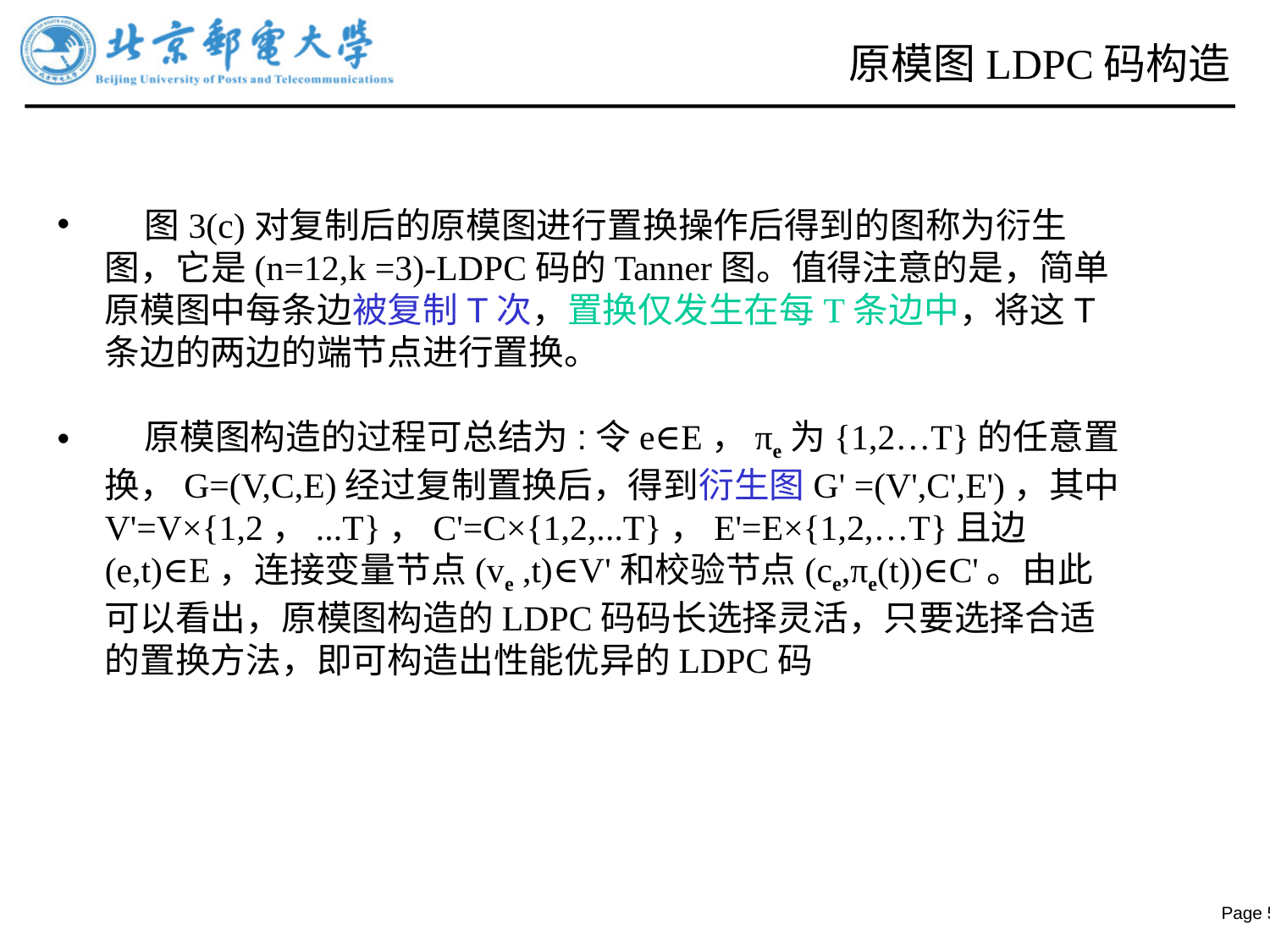

# 原模图LDPC码构造
    图3(c)对复制后的原模图进行置换操作后得到的图称为衍生图，它是(n=12,k =3)-LDPC码的Tanner图。值得注意的是，简单原模图中每条边被复制T次，置换仅发生在每T条边中，将这T条边的两边的端节点进行置换。

    原模图构造的过程可总结为:令e∈E，πe为{1,2…T}的任意置换，G=(V,C,E)经过复制置换后，得到衍生图G' =(V',C',E')，其中V'=V×{1,2，...T}，C'=C×{1,2,...T}，E'=E×{1,2,…T}且边(e,t)∈E，连接变量节点(ve ,t)∈V'和校验节点(ce,πe(t))∈C'。由此可以看出，原模图构造的LDPC码码长选择灵活，只要选择合适的置换方法，即可构造出性能优异的LDPC码